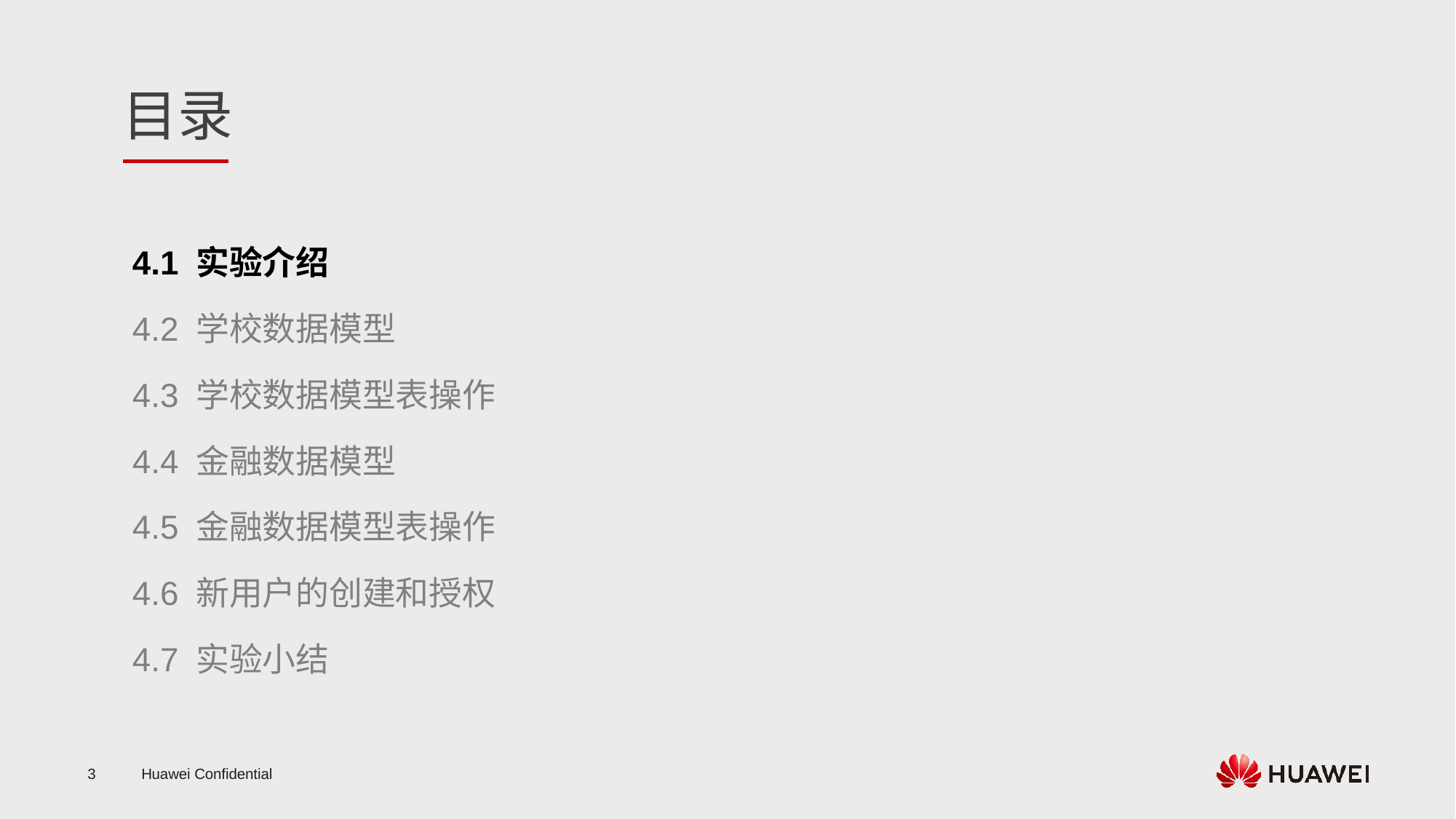

4.1 实验介绍
4.2 学校数据模型
4.3 学校数据模型表操作
4.4 金融数据模型
4.5 金融数据模型表操作
4.6 新用户的创建和授权
4.7 实验小结